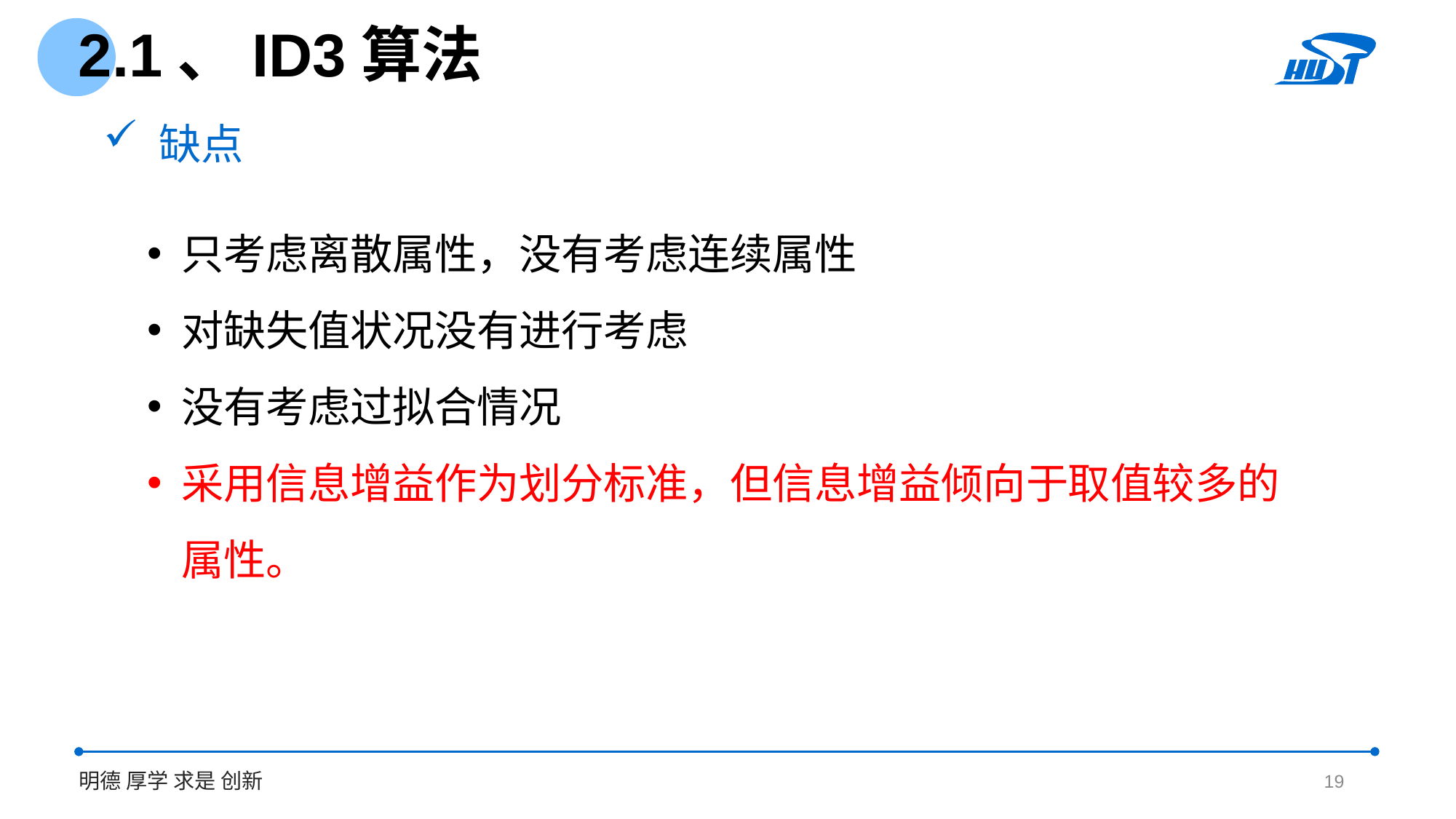

2.1、ID3算法
 缺点
只考虑离散属性，没有考虑连续属性
对缺失值状况没有进行考虑
没有考虑过拟合情况
采用信息增益作为划分标准，但信息增益倾向于取值较多的属性。
19